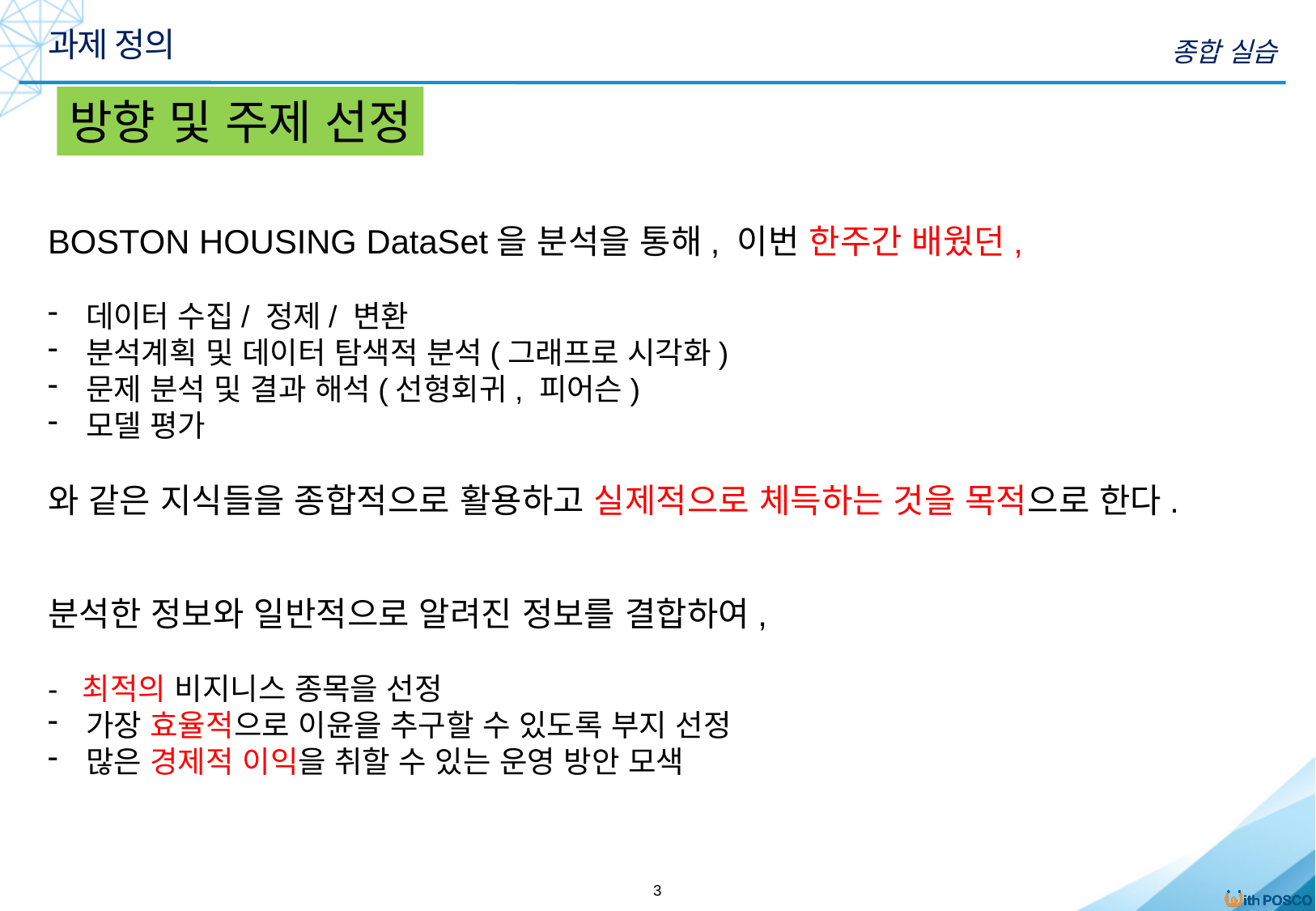

과제 정의
종합 실습
방향 및 주제 선정
BOSTON HOUSING DataSet을 분석을 통해, 이번 한주간 배웠던,

데이터 수집/ 정제/ 변환
분석계획 및 데이터 탐색적 분석(그래프로 시각화)
문제 분석 및 결과 해석(선형회귀, 피어슨)
모델 평가

와 같은 지식들을 종합적으로 활용하고 실제적으로 체득하는 것을 목적으로 한다.

분석한 정보와 일반적으로 알려진 정보를 결합하여,

-  최적의 비지니스 종목을 선정
가장 효율적으로 이윤을 추구할 수 있도록 부지 선정
많은 경제적 이익을 취할 수 있는 운영 방안 모색